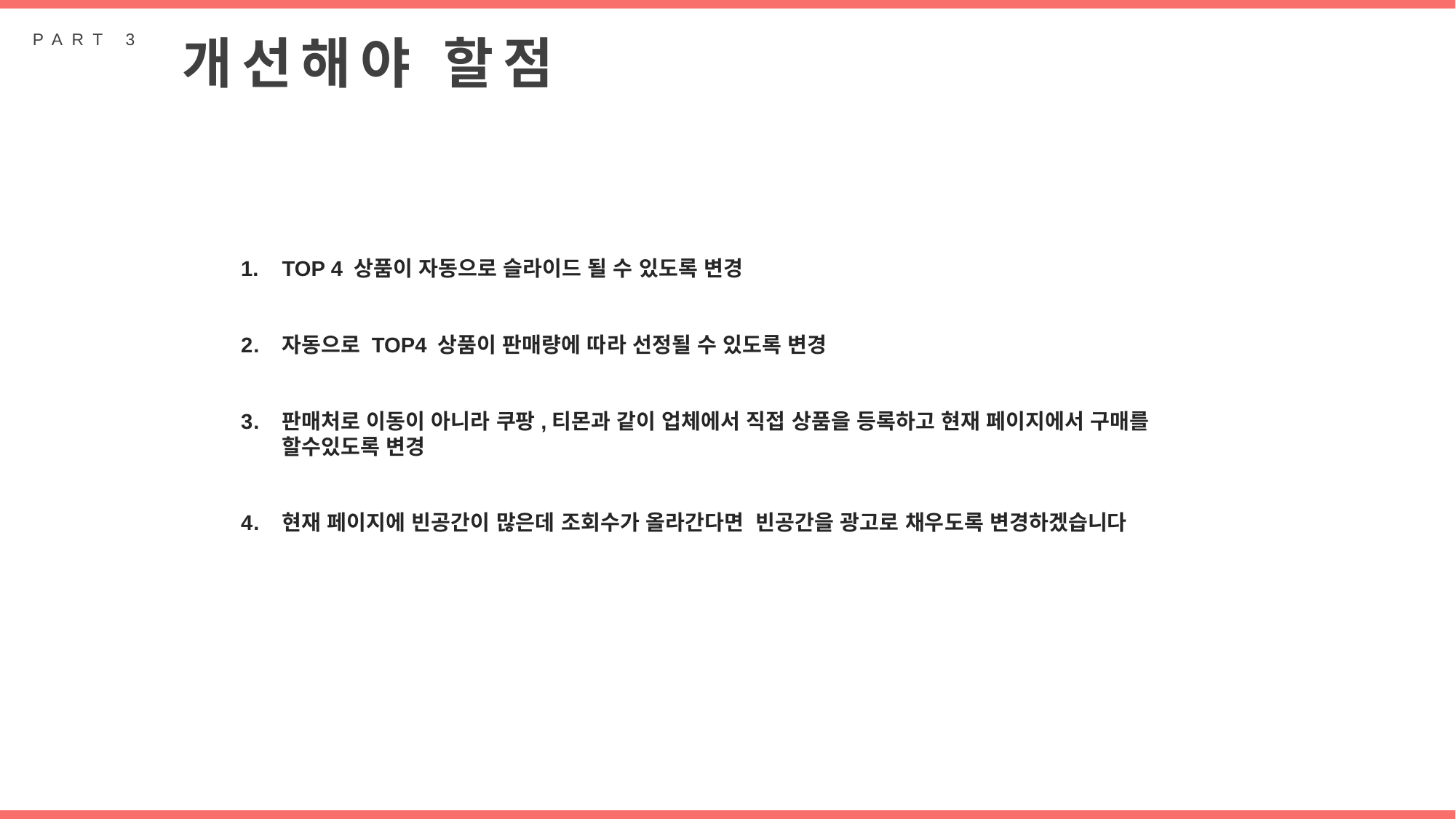

PART 3
개선해야 할점
TOP 4 상품이 자동으로 슬라이드 될 수 있도록 변경

자동으로 TOP4 상품이 판매량에 따라 선정될 수 있도록 변경

판매처로 이동이 아니라 쿠팡,티몬과 같이 업체에서 직접 상품을 등록하고 현재 페이지에서 구매를 할수있도록 변경

현재 페이지에 빈공간이 많은데 조회수가 올라간다면  빈공간을 광고로 채우도록 변경하겠습니다